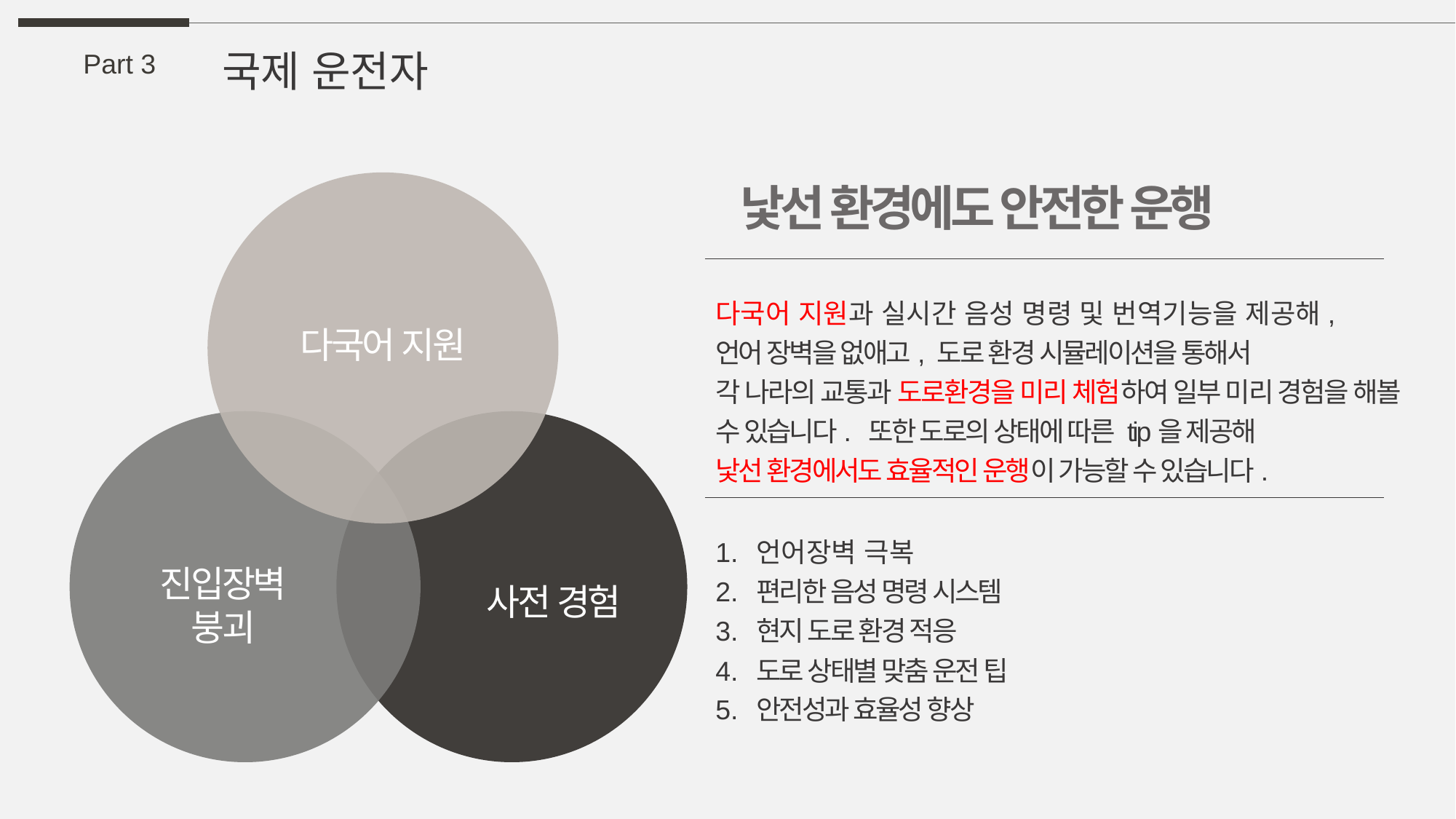

국제 운전자
Part 3

다국어 지원

진입장벽
붕괴
사전 경험

낯선 환경에도 안전한 운행
다국어 지원과 실시간 음성 명령 및 번역기능을 제공해,
언어 장벽을 없애고, 도로 환경 시뮬레이션을 통해서
각 나라의 교통과 도로환경을 미리 체험하여 일부 미리 경험을 해볼 수 있습니다.  또한 도로의 상태에 따른 tip을 제공해
낯선 환경에서도 효율적인 운행이 가능할 수 있습니다.
언어장벽 극복
편리한 음성 명령 시스템
현지 도로 환경 적응
도로 상태별 맞춤 운전 팁
안전성과 효율성 향상